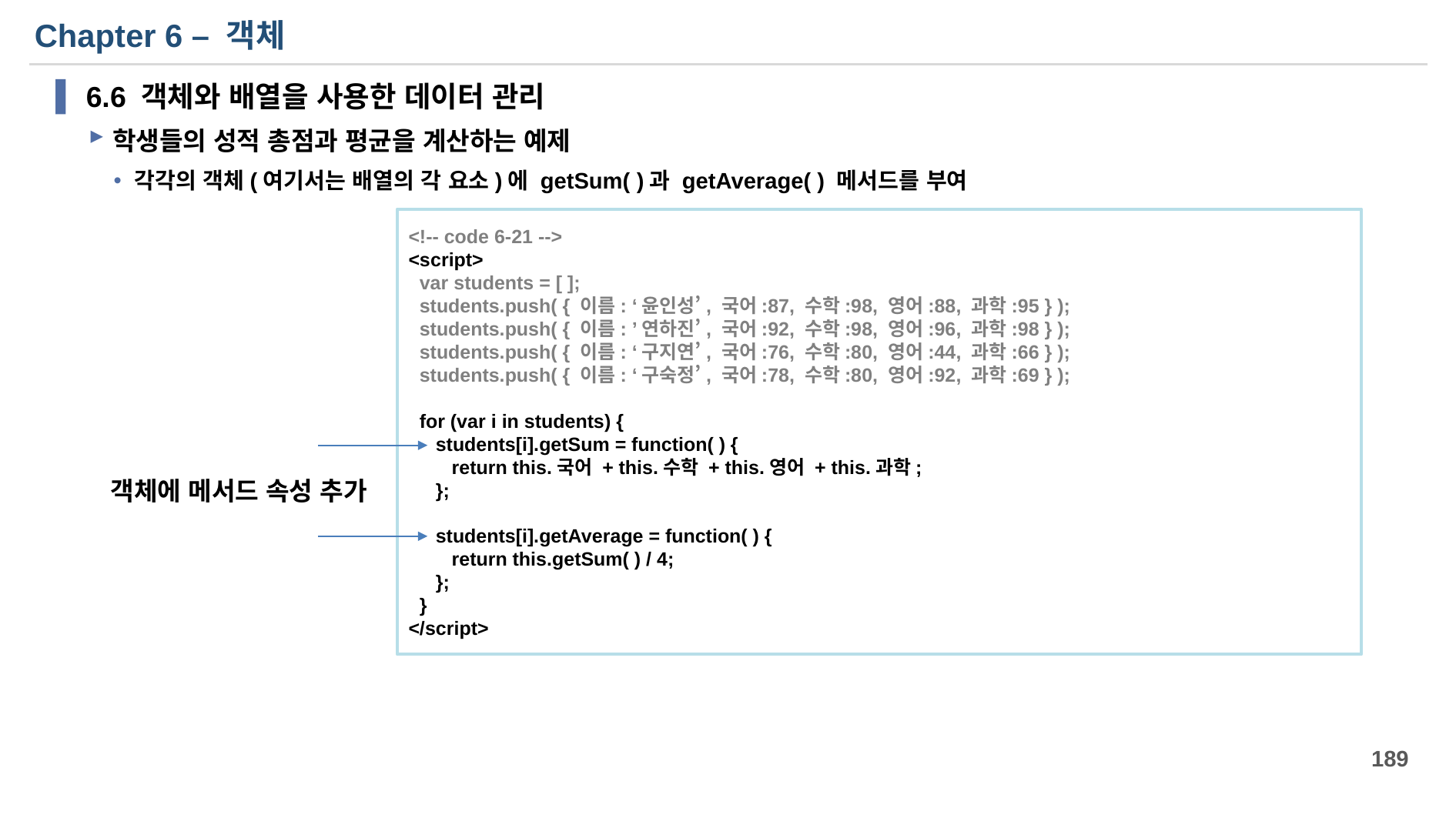

# Chapter 6 – 객체
6.6 객체와 배열을 사용한 데이터 관리
학생들의 성적 총점과 평균을 계산하는 예제
각각의 객체(여기서는 배열의 각 요소)에 getSum( )과 getAverage( ) 메서드를 부여

<!-- code 6-21 -->
<script>
  var students = [ ];
  students.push( { 이름: ‘윤인성’, 국어:87, 수학:98, 영어:88, 과학:95 } );
  students.push( { 이름: ’연하진’, 국어:92, 수학:98, 영어:96, 과학:98 } );
  students.push( { 이름: ‘구지연’, 국어:76, 수학:80, 영어:44, 과학:66 } );
  students.push( { 이름: ‘구숙정’, 국어:78, 수학:80, 영어:92, 과학:69 } );

  for (var i in students) {
     students[i].getSum = function( ) {
        return this.국어 + this.수학 + this.영어 + this.과학;
     };

     students[i].getAverage = function( ) {
        return this.getSum( ) / 4;
     };
  }
</script>
객체에 메서드 속성 추가
189